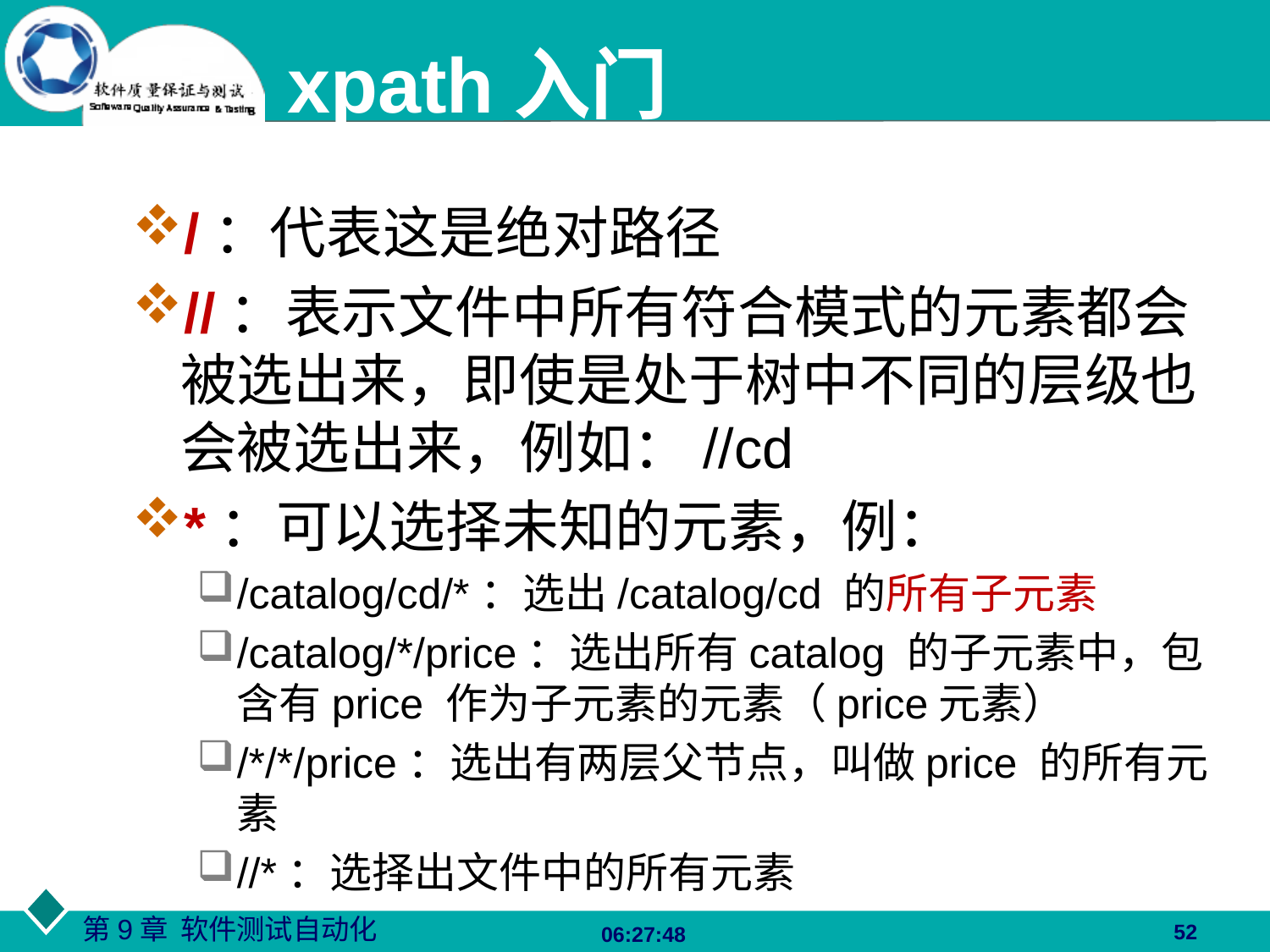

xpath入门
/：代表这是绝对路径
//：表示文件中所有符合模式的元素都会被选出来，即使是处于树中不同的层级也会被选出来，例如：//cd
*：可以选择未知的元素，例：
/catalog/cd/*：选出/catalog/cd 的所有子元素
/catalog/*/price：选出所有catalog 的子元素中，包含有price 作为子元素的元素（price元素）
/*/*/price：选出有两层父节点，叫做price 的所有元素
//*：选择出文件中的所有元素
52
06:27:48